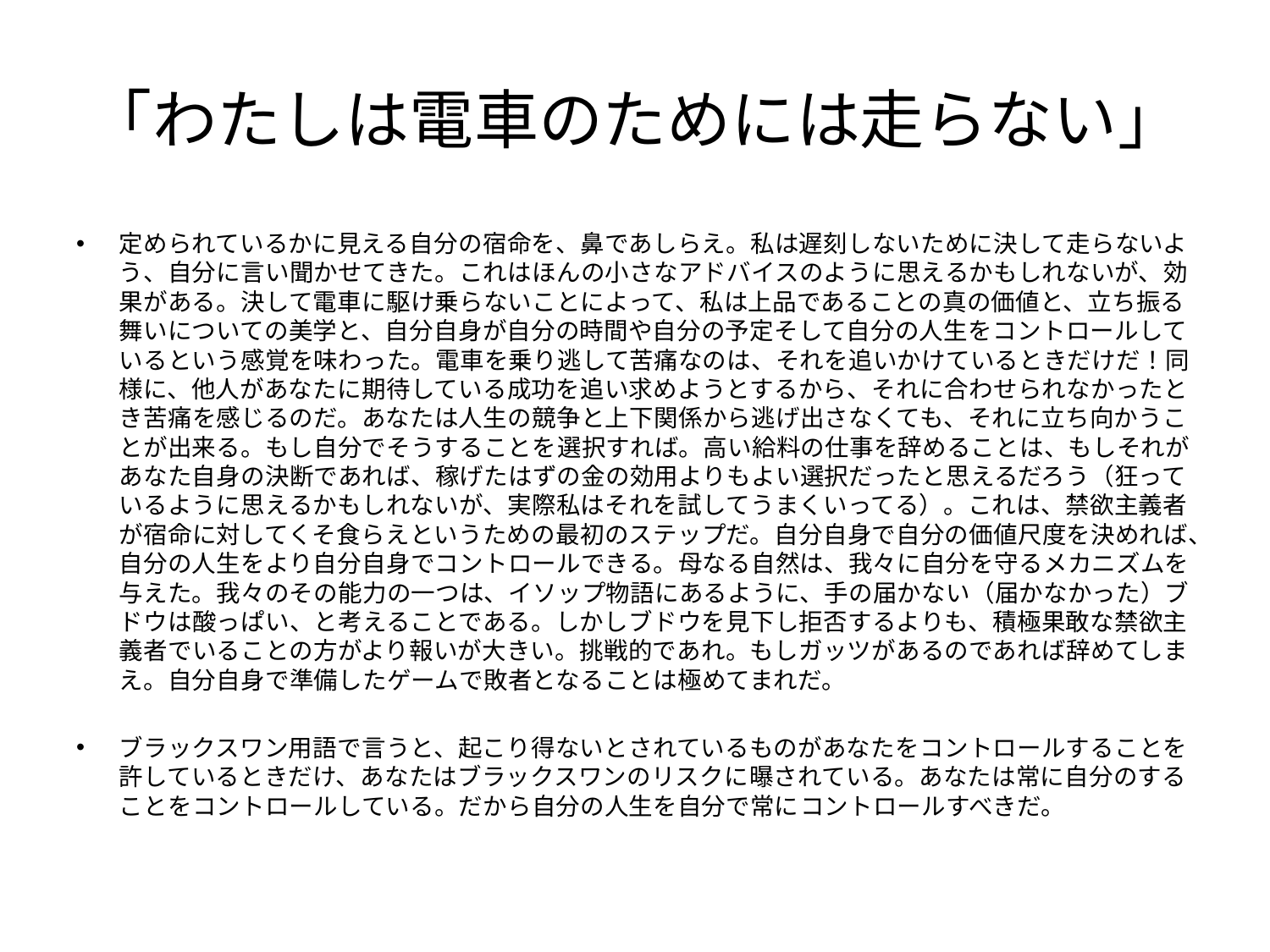

# 「わたしは電車のためには走らない」
定められているかに見える自分の宿命を、鼻であしらえ。私は遅刻しないために決して走らないよう、自分に言い聞かせてきた。これはほんの小さなアドバイスのように思えるかもしれないが、効果がある。決して電車に駆け乗らないことによって、私は上品であることの真の価値と、立ち振る舞いについての美学と、自分自身が自分の時間や自分の予定そして自分の人生をコントロールしているという感覚を味わった。電車を乗り逃して苦痛なのは、それを追いかけているときだけだ！同様に、他人があなたに期待している成功を追い求めようとするから、それに合わせられなかったとき苦痛を感じるのだ。あなたは人生の競争と上下関係から逃げ出さなくても、それに立ち向かうことが出来る。もし自分でそうすることを選択すれば。高い給料の仕事を辞めることは、もしそれがあなた自身の決断であれば、稼げたはずの金の効用よりもよい選択だったと思えるだろう（狂っているように思えるかもしれないが、実際私はそれを試してうまくいってる）。これは、禁欲主義者が宿命に対してくそ食らえというための最初のステップだ。自分自身で自分の価値尺度を決めれば、自分の人生をより自分自身でコントロールできる。母なる自然は、我々に自分を守るメカニズムを与えた。我々のその能力の一つは、イソップ物語にあるように、手の届かない（届かなかった）ブドウは酸っぱい、と考えることである。しかしブドウを見下し拒否するよりも、積極果敢な禁欲主義者でいることの方がより報いが大きい。挑戦的であれ。もしガッツがあるのであれば辞めてしまえ。自分自身で準備したゲームで敗者となることは極めてまれだ。

ブラックスワン用語で言うと、起こり得ないとされているものがあなたをコントロールすることを許しているときだけ、あなたはブラックスワンのリスクに曝されている。あなたは常に自分のすることをコントロールしている。だから自分の人生を自分で常にコントロールすべきだ。